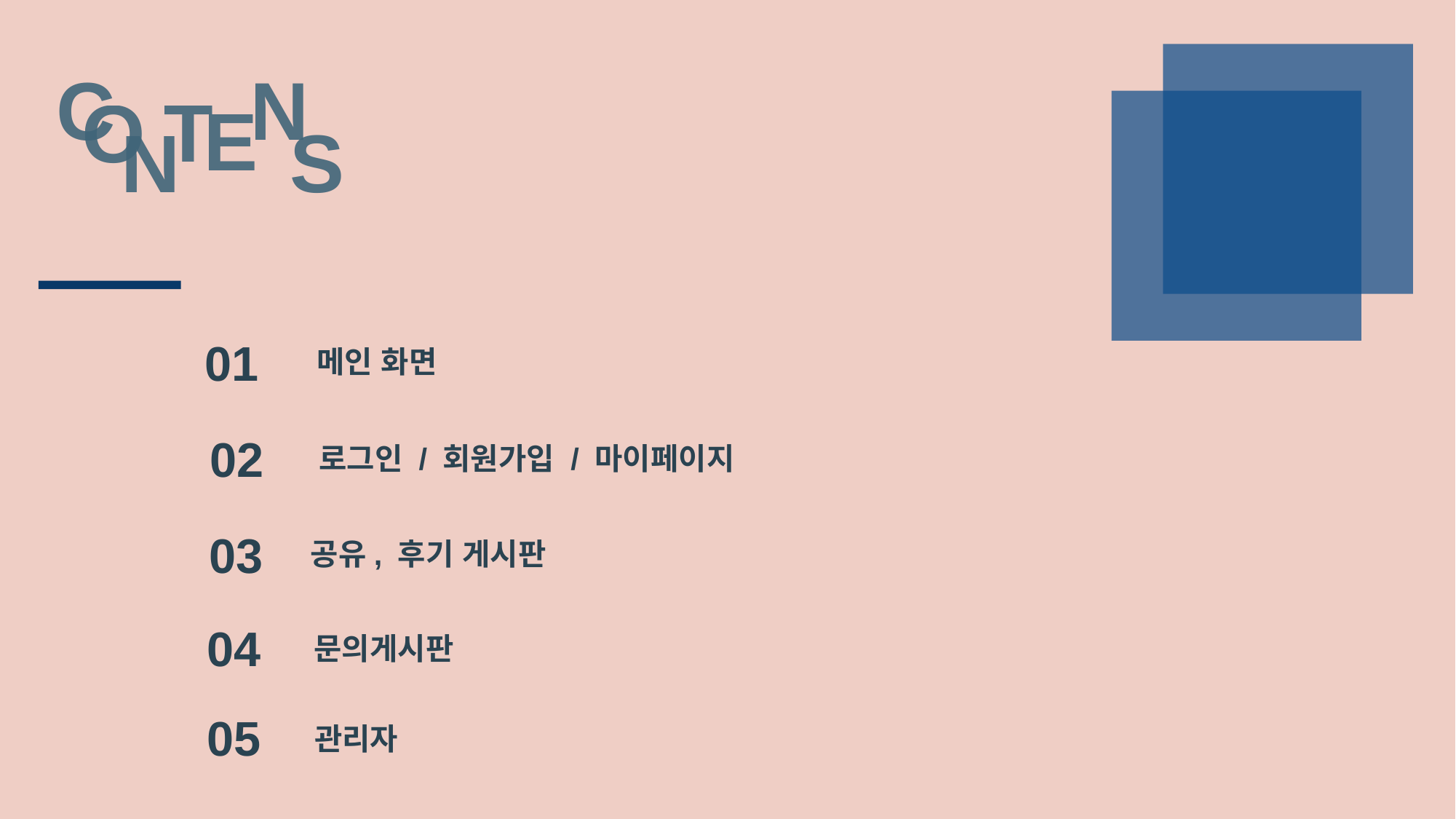

C
N
T
O
E
S
N

01
메인 화면
02
로그인 / 회원가입 / 마이페이지

03
공유, 후기 게시판

04
문의게시판

05
관리자